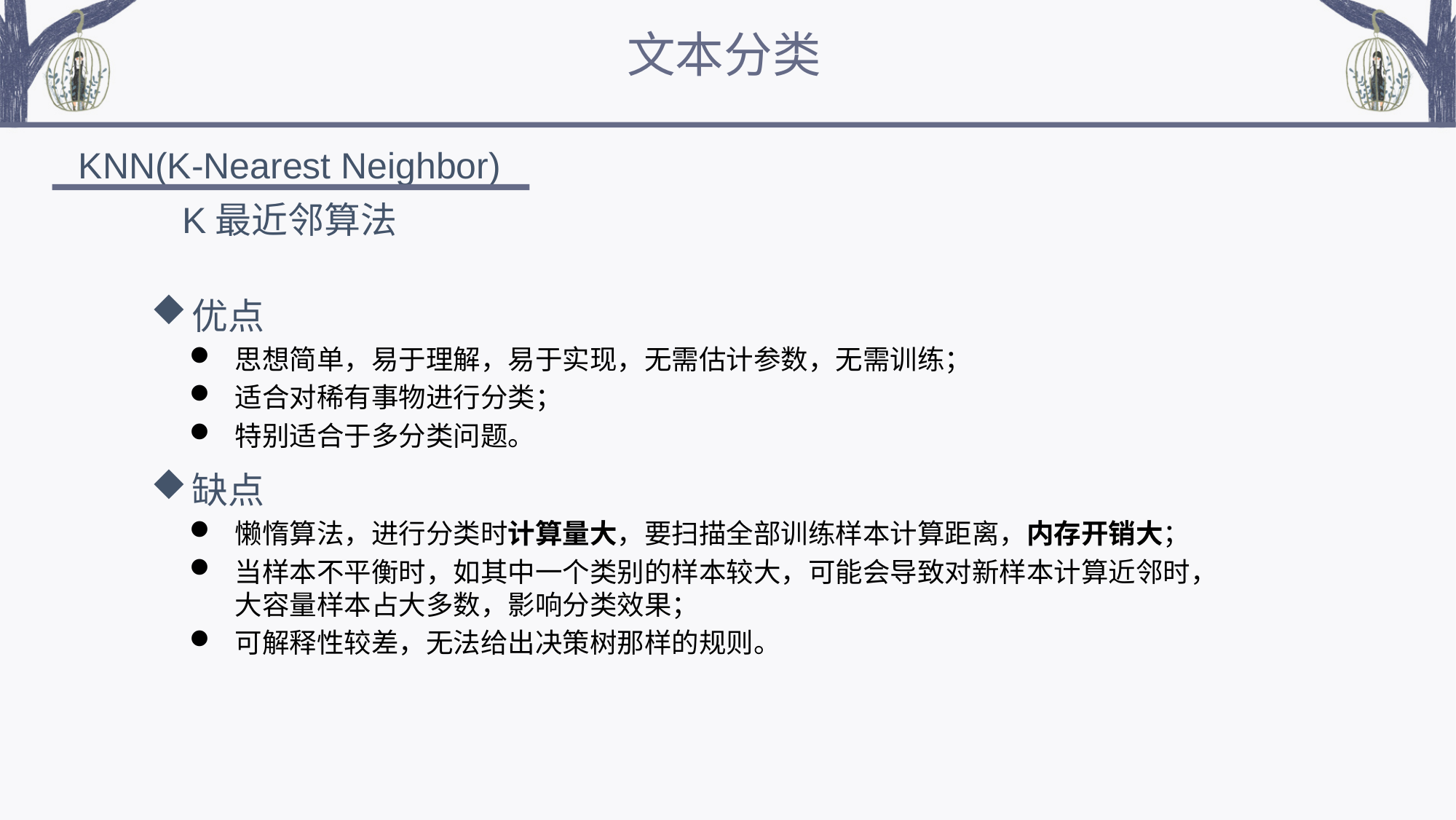

文本分类

KNN(K-Nearest Neighbor)
K最近邻算法

优点
思想简单，易于理解，易于实现，无需估计参数，无需训练；
适合对稀有事物进行分类；
特别适合于多分类问题。
缺点
懒惰算法，进行分类时计算量大，要扫描全部训练样本计算距离，内存开销大；
当样本不平衡时，如其中一个类别的样本较大，可能会导致对新样本计算近邻时，大容量样本占大多数，影响分类效果；
可解释性较差，无法给出决策树那样的规则。